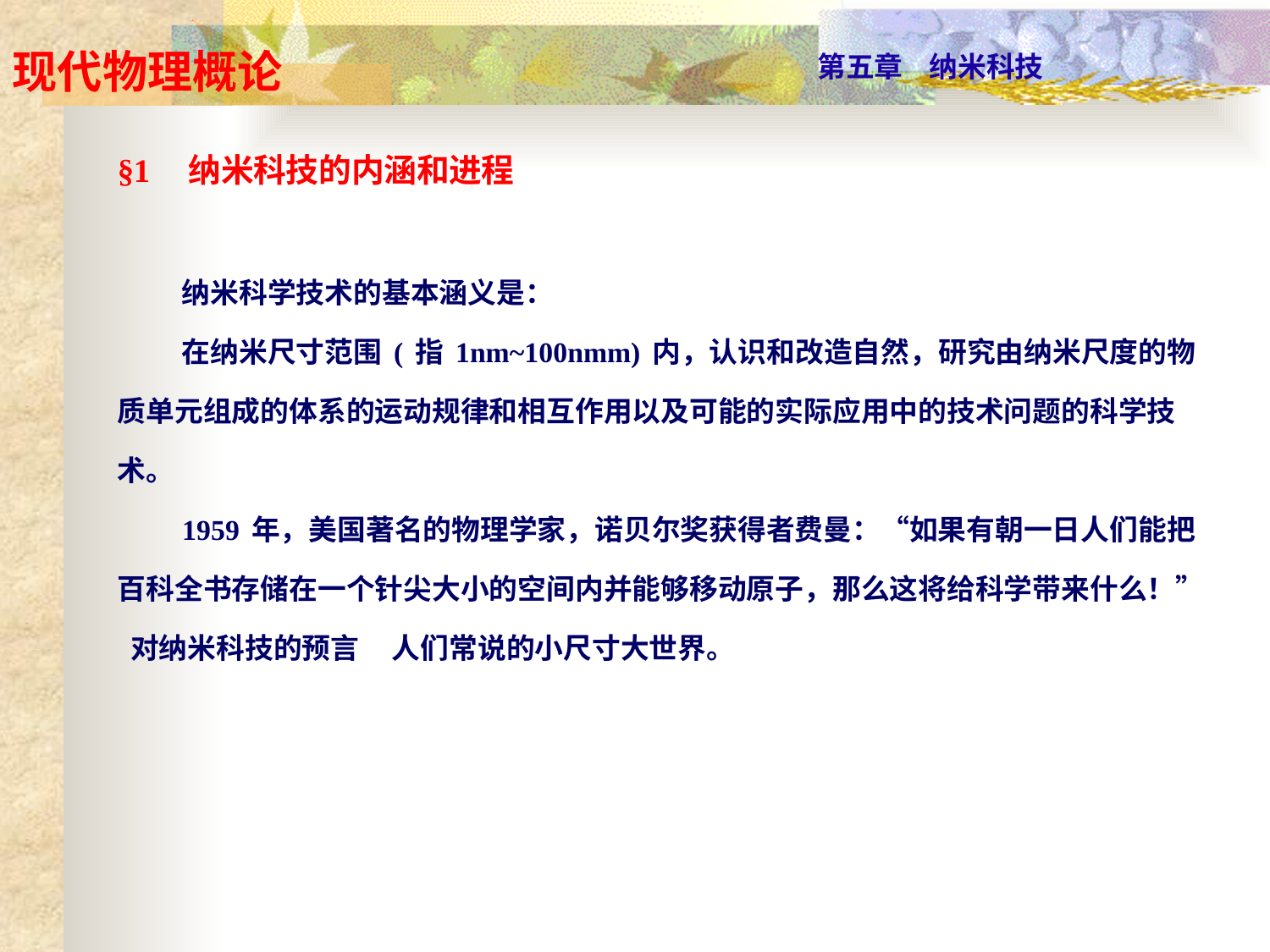

§1   纳米科技的内涵和进程

        纳米科学技术的基本涵义是：
        在纳米尺寸范围(指1nm~100nmm)内，认识和改造自然，研究由纳米尺度的物质单元组成的体系的运动规律和相互作用以及可能的实际应用中的技术问题的科学技术。
         1959年，美国著名的物理学家，诺贝尔奖获得者费曼：“如果有朝一日人们能把百科全书存储在一个针尖大小的空间内并能够移动原子，那么这将给科学带来什么！”    对纳米科技的预言     人们常说的小尺寸大世界。